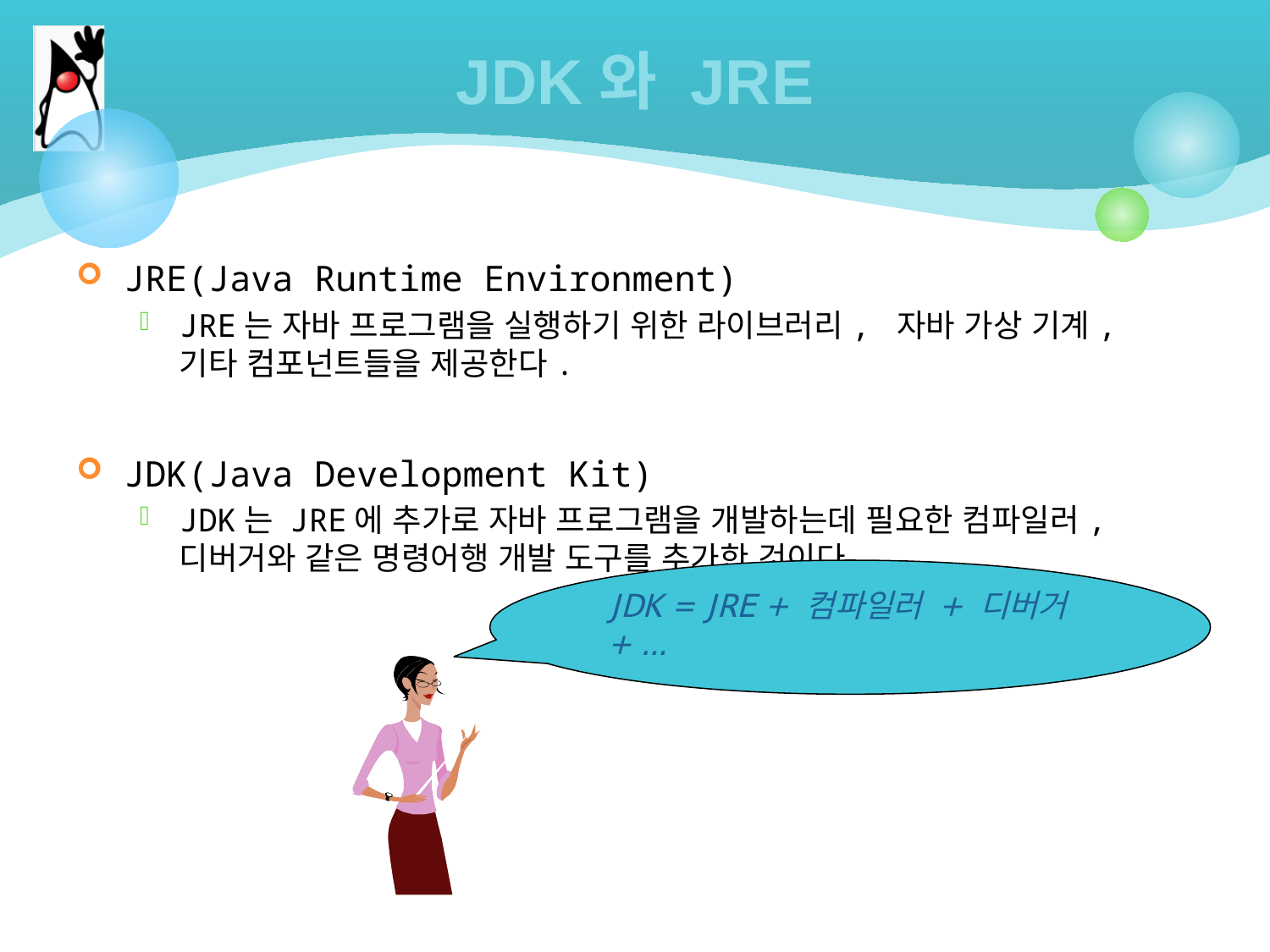

# JDK와 JRE
JRE(Java Runtime Environment)
JRE는 자바 프로그램을 실행하기 위한 라이브러리, 자바 가상 기계, 기타 컴포넌트들을 제공한다.

JDK(Java Development Kit)
JDK는 JRE에 추가로 자바 프로그램을 개발하는데 필요한 컴파일러, 디버거와 같은 명령어행 개발 도구를 추가한 것이다.

JDK = JRE + 컴파일러 + 디버거 + …